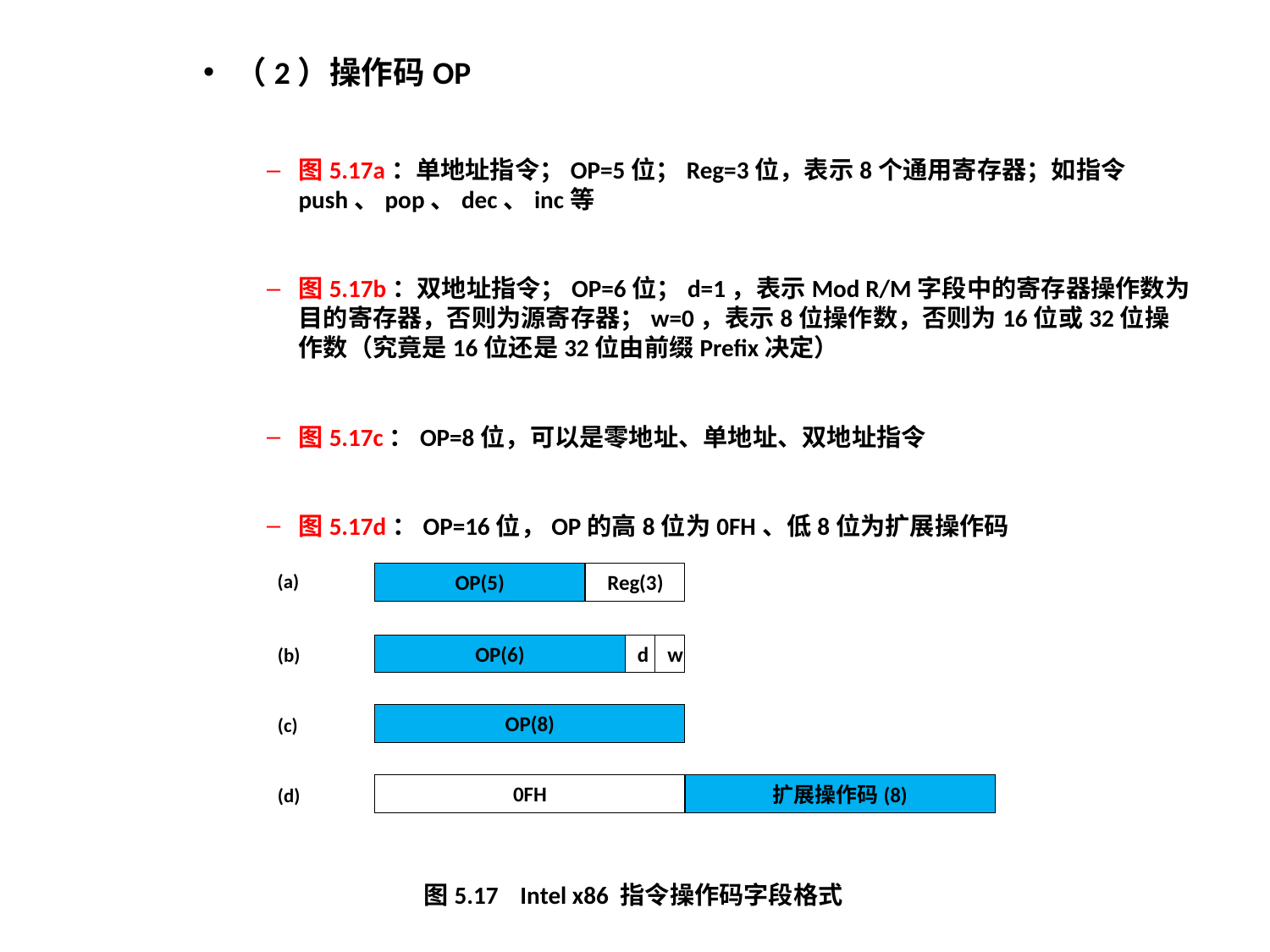

（2）操作码OP

图5.17a：单地址指令；OP=5位；Reg=3位，表示8个通用寄存器；如指令push、pop、dec、inc等

图5.17b：双地址指令；OP=6位；d=1，表示Mod R/M字段中的寄存器操作数为目的寄存器，否则为源寄存器；w=0，表示8位操作数，否则为16位或32位操作数（究竟是16位还是32位由前缀Prefix决定）

图5.17c：OP=8位，可以是零地址、单地址、双地址指令

图5.17d：OP=16位，OP的高8位为0FH、低8位为扩展操作码

Reg(3)
OP(5)
d
w
OP(6)
OP(8)
0FH
扩展操作码(8)
(a)
(b)
(c)
(d)
图5.17    Intel x86 指令操作码字段格式